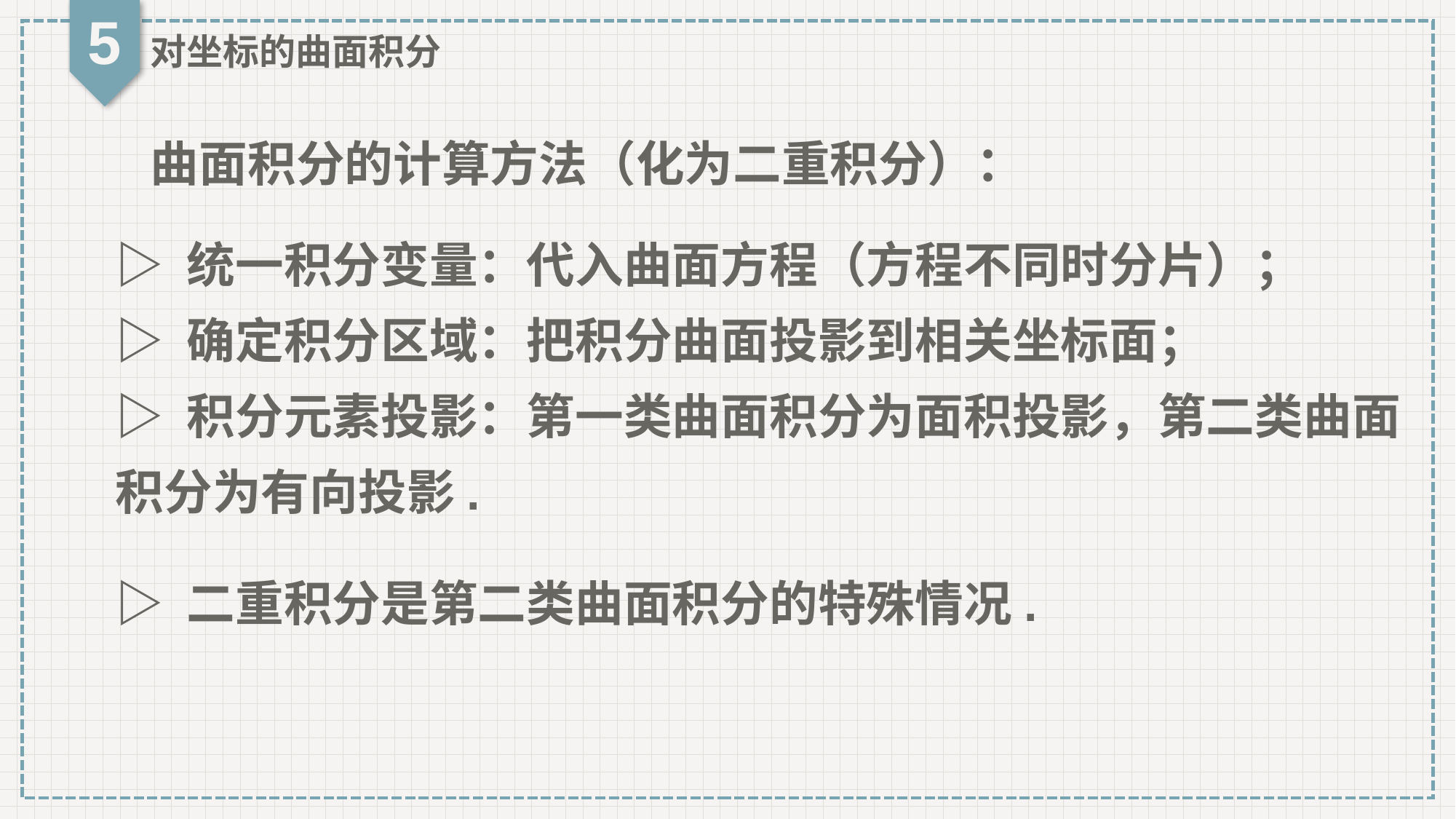

5
对坐标的曲面积分
曲面积分的计算方法（化为二重积分）：
▷ 统一积分变量：代入曲面方程（方程不同时分片）；
▷ 确定积分区域：把积分曲面投影到相关坐标面；
▷ 积分元素投影：第一类曲面积分为面积投影，第二类曲面积分为有向投影.
▷ 二重积分是第二类曲面积分的特殊情况.